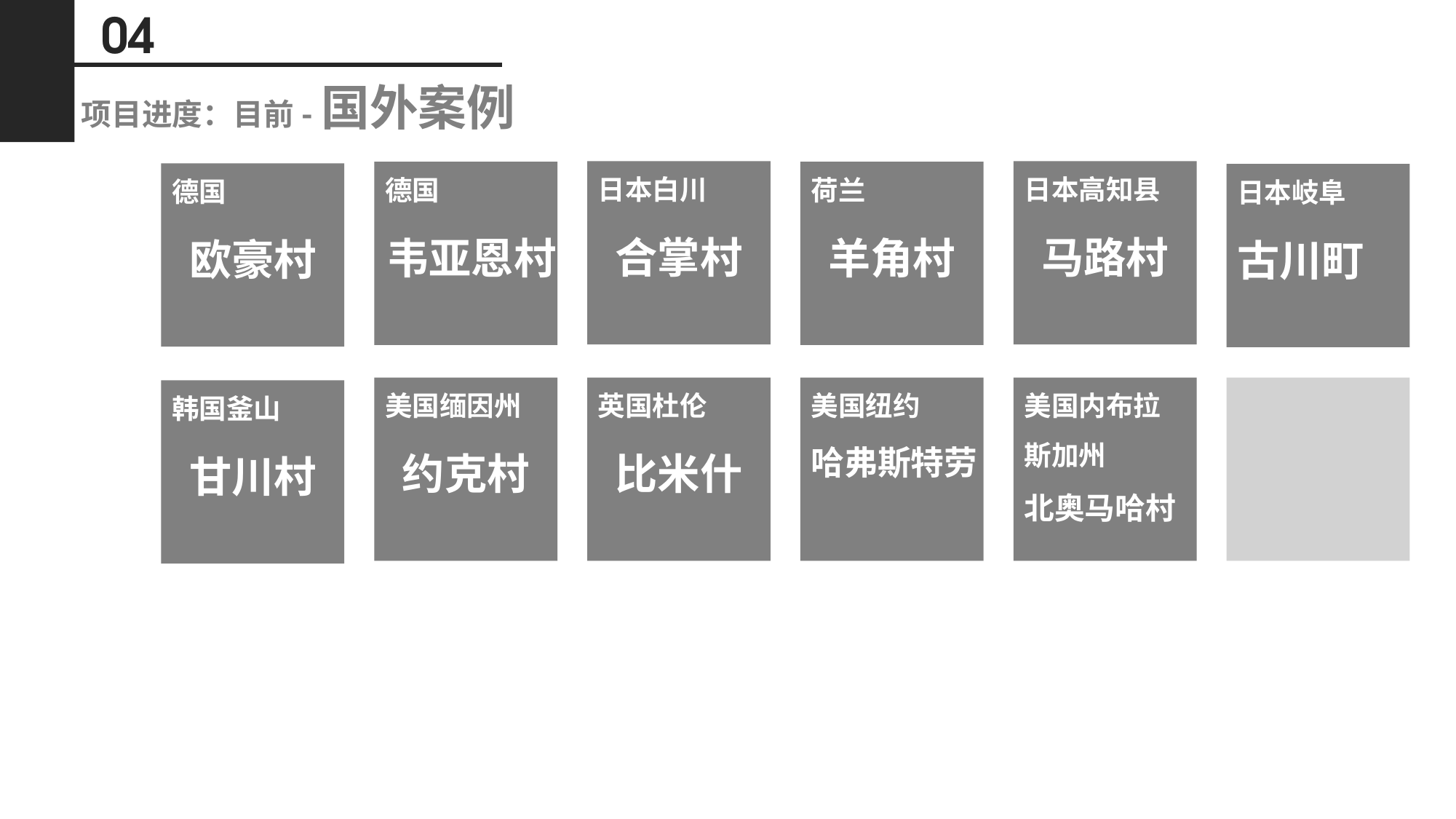

04
项目进度：目前-国外案例
日本白川
合掌村
日本高知县
马路村
德国
韦亚恩村
荷兰
羊角村
德国
欧豪村
日本岐阜
古川町

美国缅因州
约克村
英国杜伦
比米什
美国纽约
哈弗斯特劳
美国内布拉斯加州
北奥马哈村
韩国釜山
甘川村